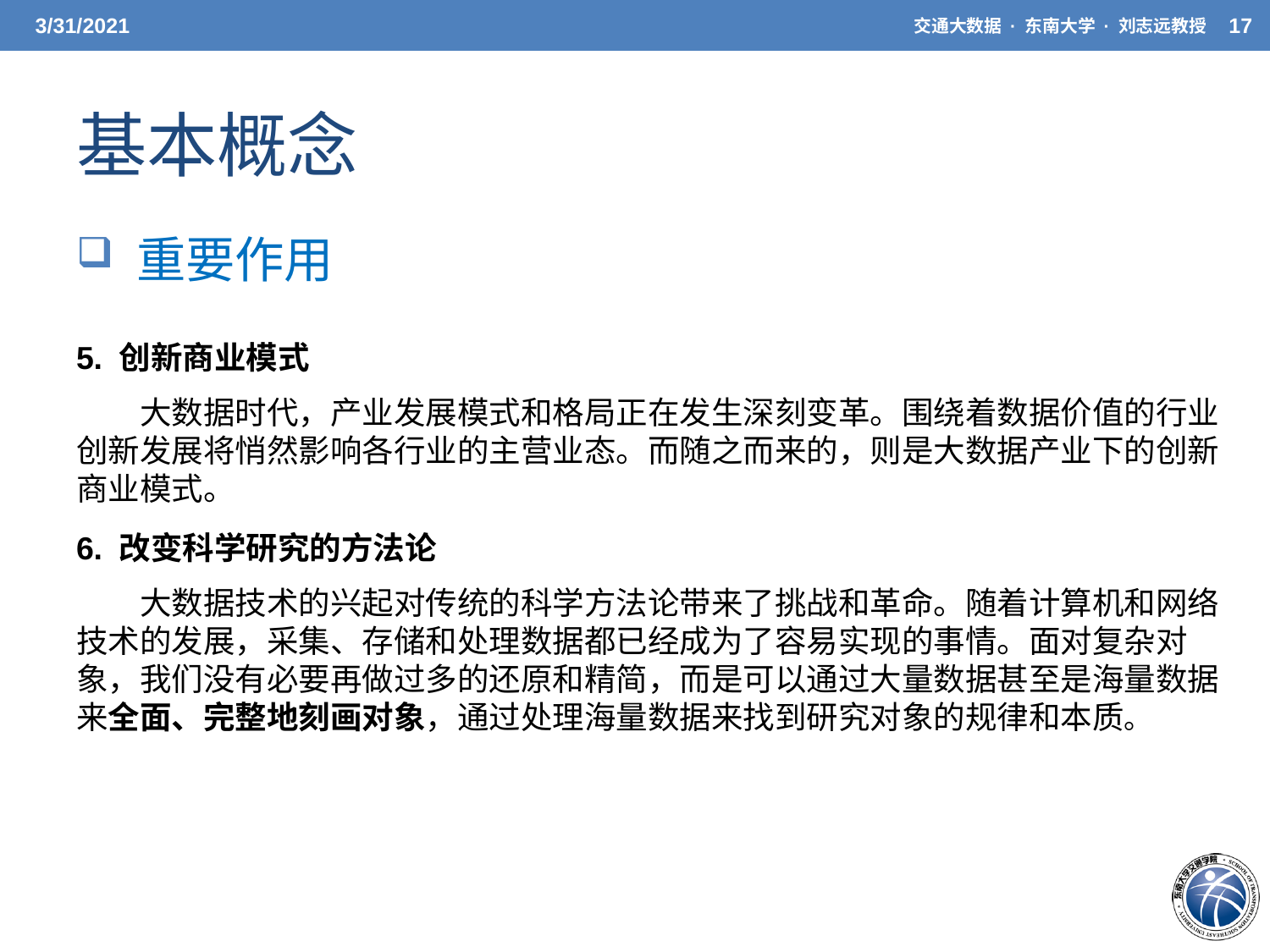

3/31/2021
交通大数据 · 东南大学 · 刘志远教授
17
# 基本概念
 重要作用

5. 创新商业模式
大数据时代，产业发展模式和格局正在发生深刻变革。围绕着数据价值的行业创新发展将悄然影响各行业的主营业态。而随之而来的，则是大数据产业下的创新商业模式。
6. 改变科学研究的方法论
大数据技术的兴起对传统的科学方法论带来了挑战和革命。随着计算机和网络技术的发展，采集、存储和处理数据都已经成为了容易实现的事情。面对复杂对象，我们没有必要再做过多的还原和精简，而是可以通过大量数据甚至是海量数据来全面、完整地刻画对象，通过处理海量数据来找到研究对象的规律和本质。